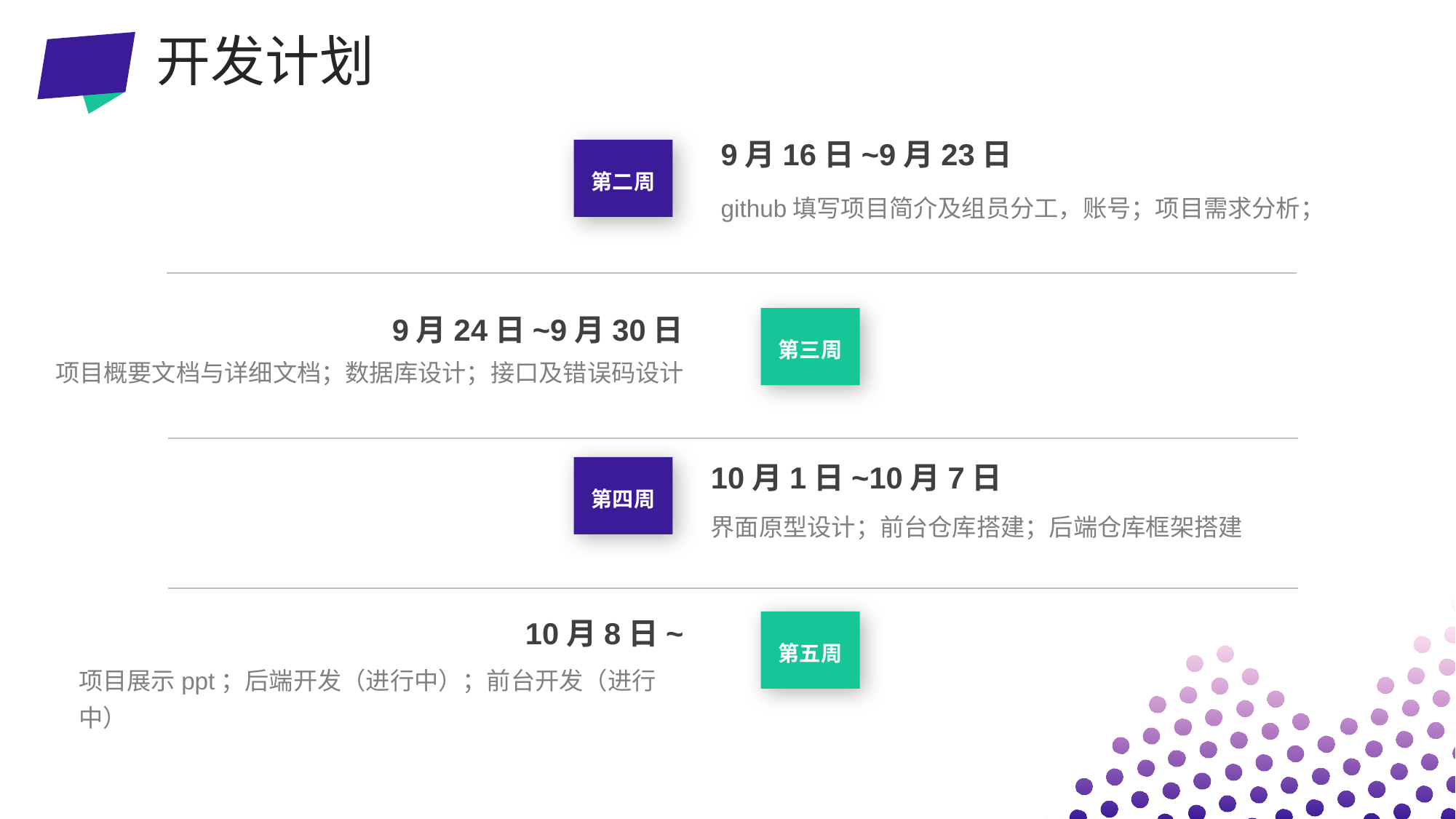

开发计划
9月16日~9月23日
第二周
github填写项目简介及组员分工，账号；项目需求分析；
9月24日~9月30日
第三周
项目概要文档与详细文档；数据库设计；接口及错误码设计
10月1日~10月7日
第四周
界面原型设计；前台仓库搭建；后端仓库框架搭建
10月8日~
第五周
项目展示ppt；后端开发（进行中）；前台开发（进行中）